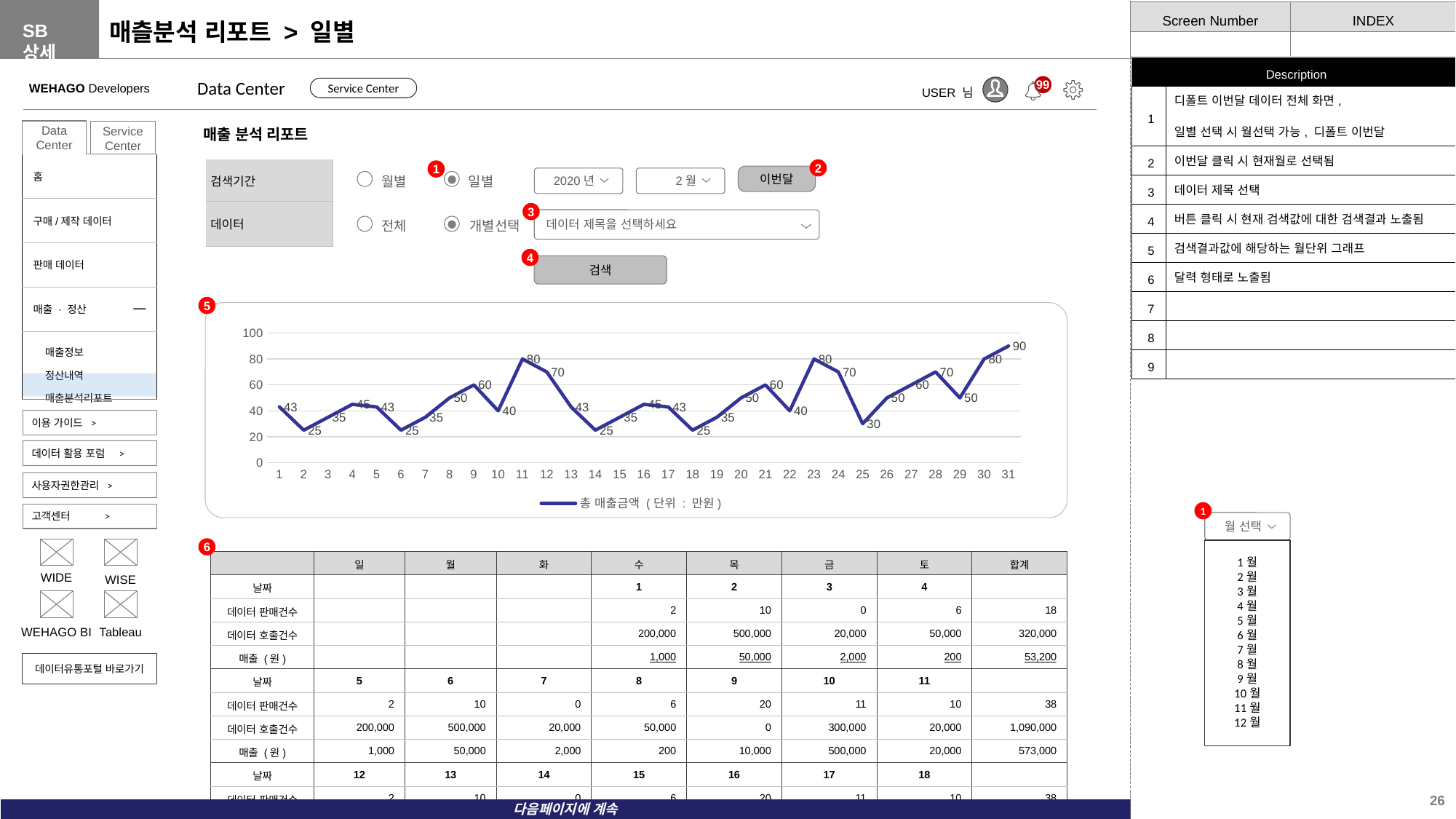

# 매츨분석 리포트 > 일별
| Description |  |
| --- | --- |
| 1 | 디폴트 이번달 데이터 전체 화면, 일별 선택 시 월선택 가능, 디폴트 이번달 |
| 2 | 이번달 클릭 시 현재월로 선택됨 |
| 3 | 데이터 제목 선택 |
| 4 | 버튼 클릭 시 현재 검색값에 대한 검색결과 노출됨 |
| 5 | 검색결과값에 해당하는 월단위 그래프 |
| 6 | 달력 형태로 노출됨 |
| 7 |  |
| 8 |  |
| 9 |  |
Data Center
WEHAGO Developers
99

Service Center
USER 님

매출 분석 리포트
Data Center
Service Center
| 홈 |
| --- |
| 구매/제작 데이터 |
| 판매 데이터 |
| 매출 · 정산 |
| 매출정보 정산내역 매출분석리포트 |
2
| 검색기간 |  |
| --- | --- |
| 데이터 |  |
1
이번달
2020년

2월

월별

일별

3
데이터 제목을 선택하세요

전체

개별선택

4
검색
5

### Chart

| Category | 총 매출금액 (단위 : 만원) |
|---|---|
| 1 | 43.0 |
| 2 | 25.0 |
| 3 | 35.0 |
| 4 | 45.0 |
| 5 | 43.0 |
| 6 | 25.0 |
| 7 | 35.0 |
| 8 | 50.0 |
| 9 | 60.0 |
| 10 | 40.0 |
| 11 | 80.0 |
| 12 | 70.0 |
| 13 | 43.0 |
| 14 | 25.0 |
| 15 | 35.0 |
| 16 | 45.0 |
| 17 | 43.0 |
| 18 | 25.0 |
| 19 | 35.0 |
| 20 | 50.0 |
| 21 | 60.0 |
| 22 | 40.0 |
| 23 | 80.0 |
| 24 | 70.0 |
| 25 | 30.0 |
| 26 | 50.0 |
| 27 | 60.0 |
| 28 | 70.0 |
| 29 | 50.0 |
| 30 | 80.0 |
| 31 | 90.0 |
이용 가이드  >
데이터 활용 포럼    >
사용자권한관리  >
1
고객센터           >
월 선택

6

1월
2월
3월
4월
5월
6월
7월
8월
9월
10월
11월
12월

|  | 일 | 월 | 화 | 수 | 목 | 금 | 토 | 합계 |
| --- | --- | --- | --- | --- | --- | --- | --- | --- |
| 날짜 |  |  |  | 1 | 2 | 3 | 4 |  |
| 데이터 판매건수 |  |  |  | 2 | 10 | 0 | 6 | 18 |
| 데이터 호출건수 |  |  |  | 200,000 | 500,000 | 20,000 | 50,000 | 320,000 |
| 매출 (원) |  |  |  | 1,000 | 50,000 | 2,000 | 200 | 53,200 |
| 날짜 | 5 | 6 | 7 | 8 | 9 | 10 | 11 |  |
| 데이터 판매건수 | 2 | 10 | 0 | 6 | 20 | 11 | 10 | 38 |
| 데이터 호출건수 | 200,000 | 500,000 | 20,000 | 50,000 | 0 | 300,000 | 20,000 | 1,090,000 |
| 매출 (원) | 1,000 | 50,000 | 2,000 | 200 | 10,000 | 500,000 | 20,000 | 573,000 |
| 날짜 | 12 | 13 | 14 | 15 | 16 | 17 | 18 |  |
| 데이터 판매건수 | 2 | 10 | 0 | 6 | 20 | 11 | 10 | 38 |
WIDE
WISE

WEHAGO BI
Tableau
데이터유통포털 바로가기
다음페이지에 계속